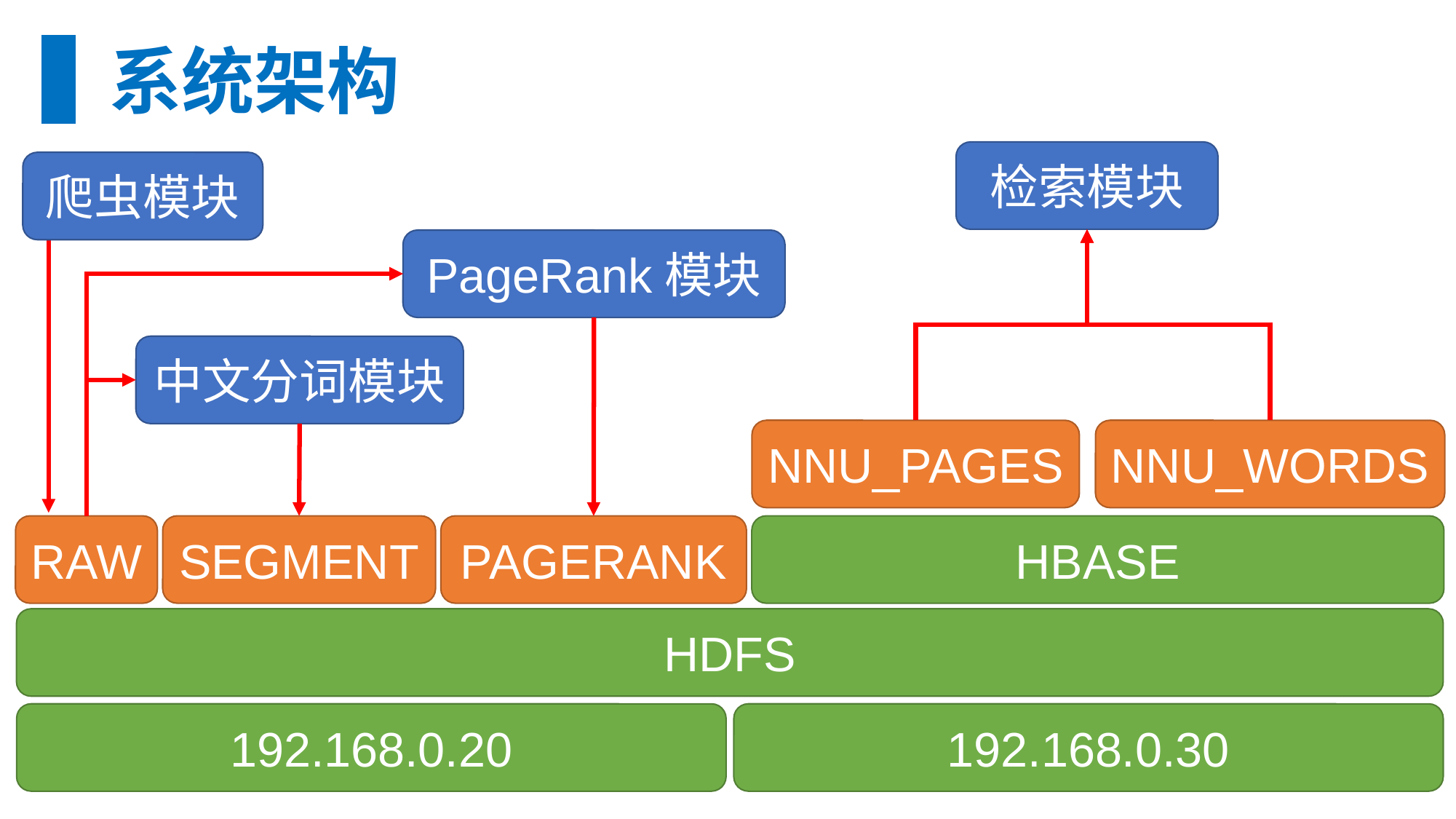

系统架构

检索模块
爬虫模块
PageRank模块
中文分词模块
NNU_PAGES
NNU_WORDS
RAW
SEGMENT
PAGERANK
HBASE
HDFS
192.168.0.20
192.168.0.30